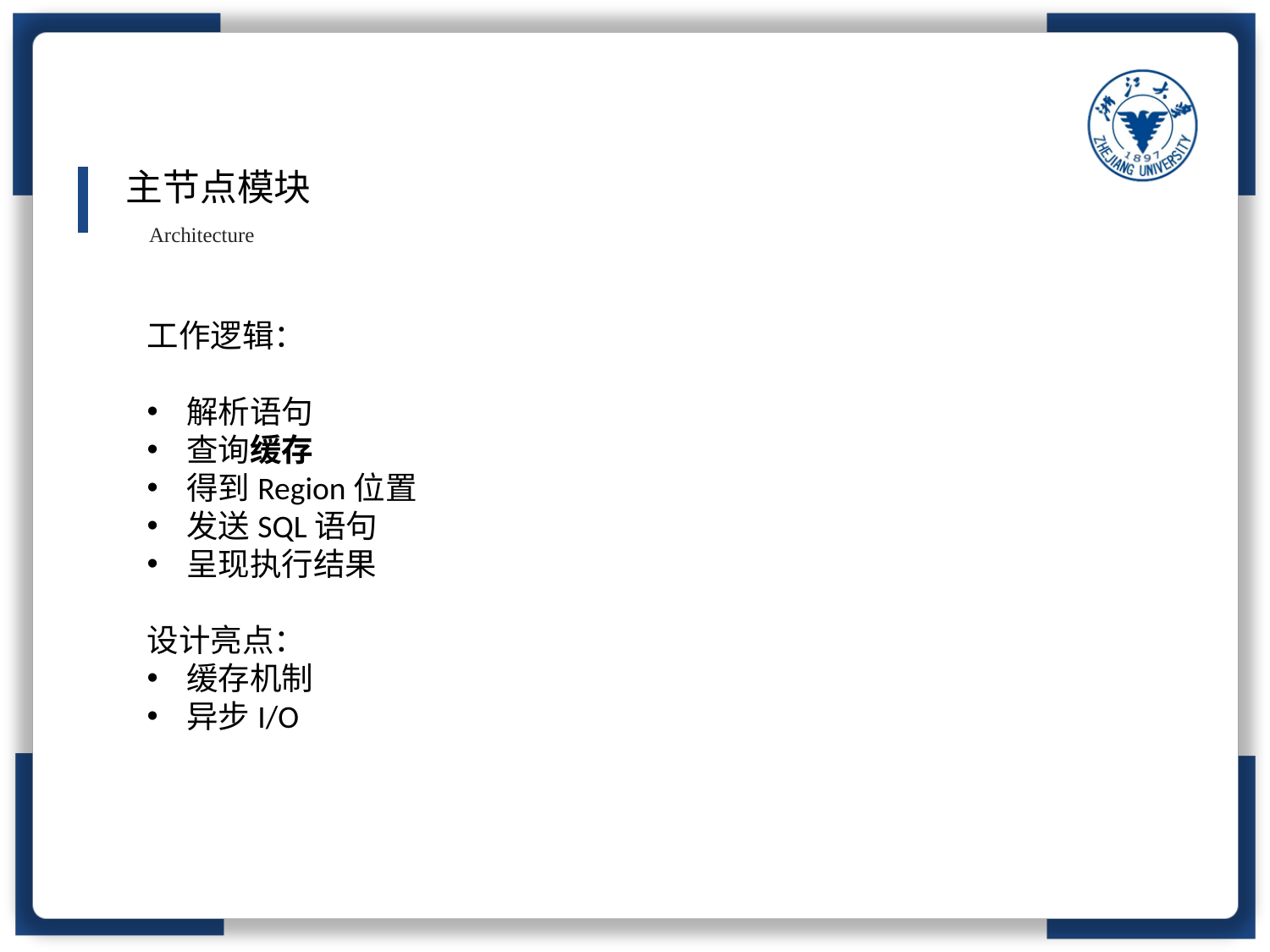

主节点模块
Architecture
工作逻辑：

解析语句
查询缓存
得到Region位置
发送SQL语句
呈现执行结果

设计亮点：
缓存机制
异步I/O